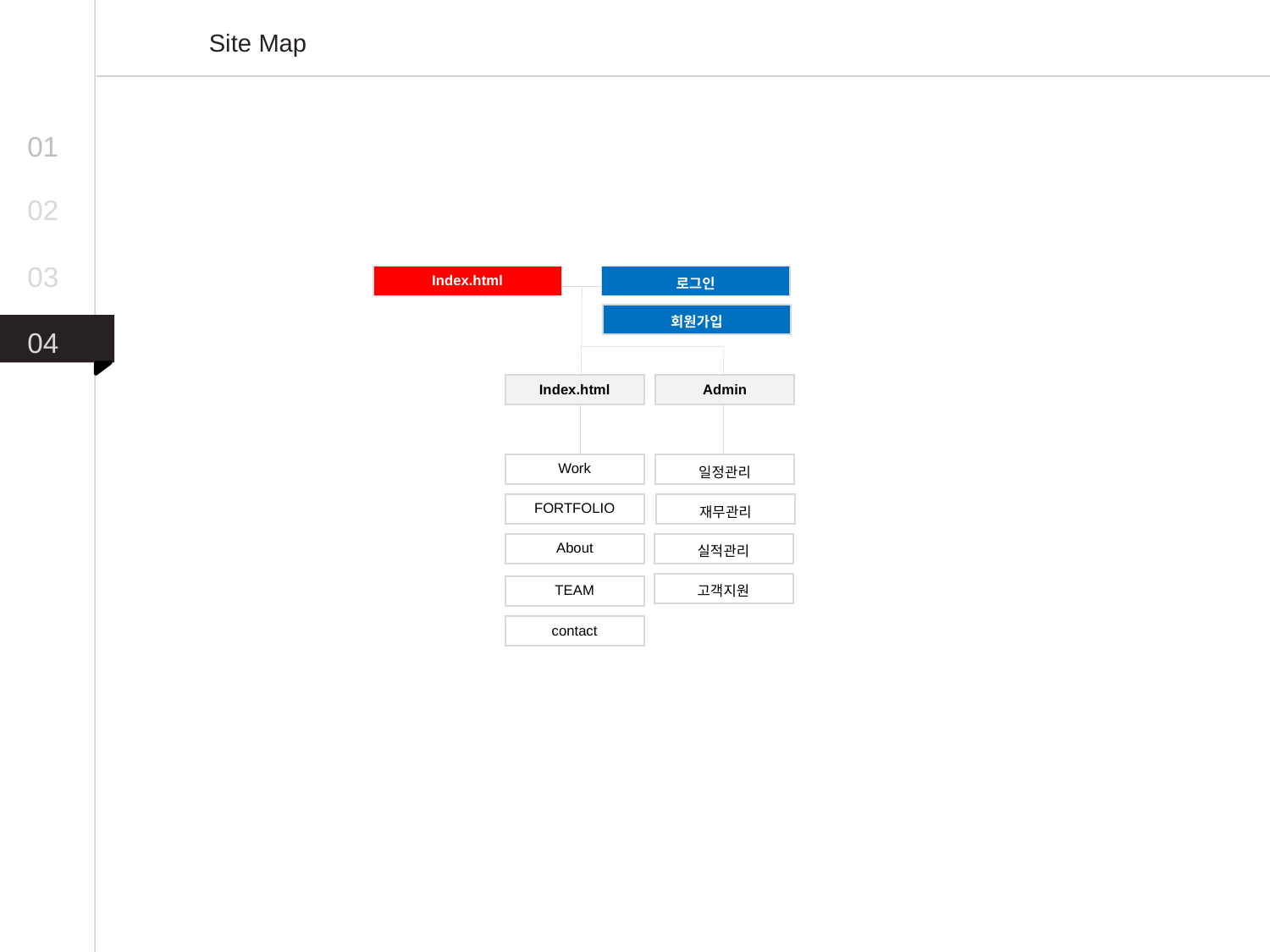

Site Map
01
02
03
| Index.html |
| --- |
| 로그인 |
| --- |
| 회원가입 |
| --- |

04

| Index.html |
| --- |
| Admin |
| --- |
| Work |
| --- |
| 일정관리 |
| --- |
| FORTFOLIO |
| --- |
| 재무관리 |
| --- |
| 실적관리 |
| --- |
| About |
| --- |
| 고객지원 |
| --- |
| TEAM |
| --- |
| contact |
| --- |